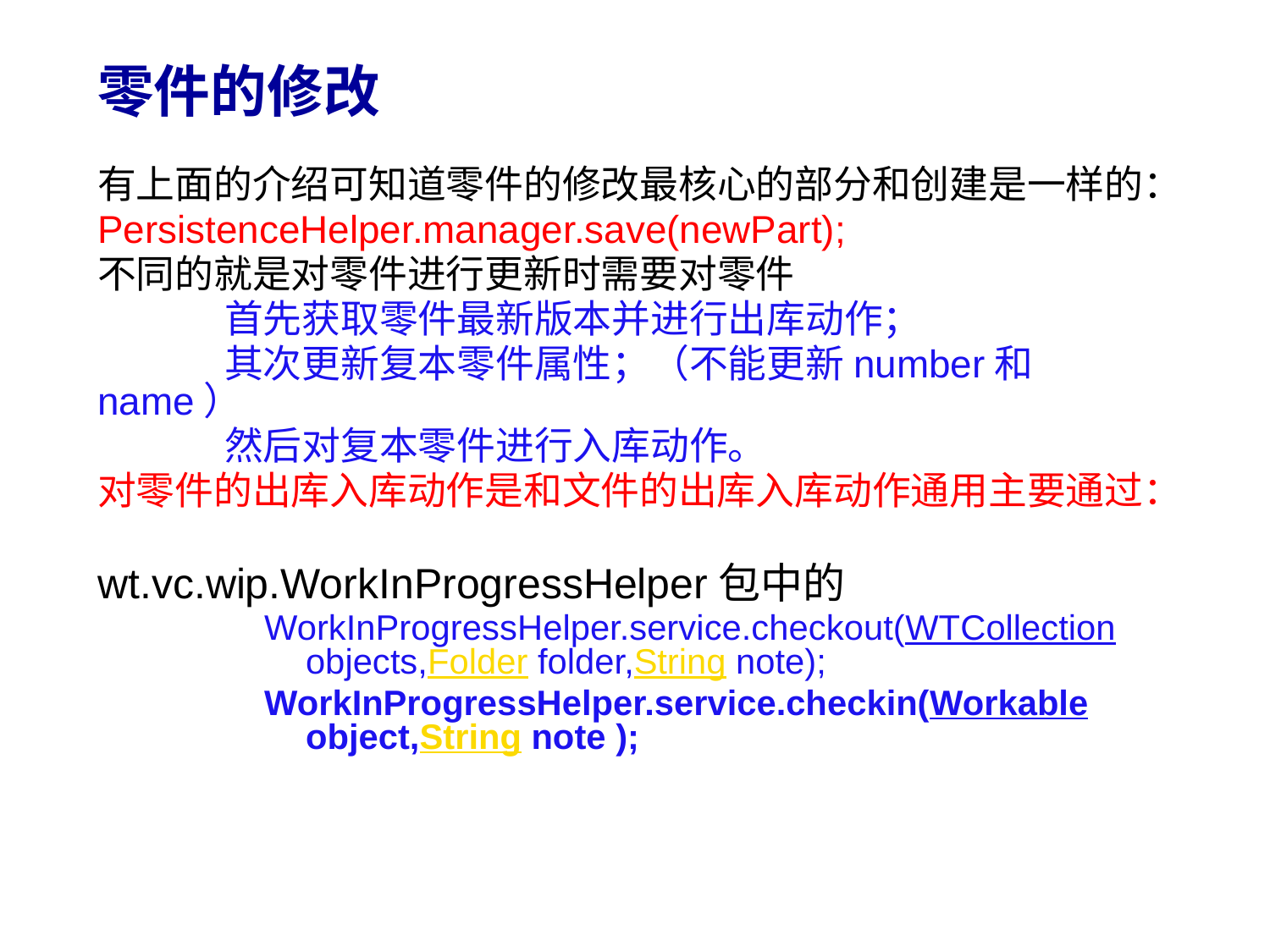

# 零件的修改
有上面的介绍可知道零件的修改最核心的部分和创建是一样的：
PersistenceHelper.manager.save(newPart);
不同的就是对零件进行更新时需要对零件
	首先获取零件最新版本并进行出库动作；
	其次更新复本零件属性；（不能更新number和name）
	然后对复本零件进行入库动作。
对零件的出库入库动作是和文件的出库入库动作通用主要通过：

wt.vc.wip.WorkInProgressHelper包中的
WorkInProgressHelper.service.checkout(WTCollection objects,Folder folder,String note);
WorkInProgressHelper.service.checkin(Workable object,String note );